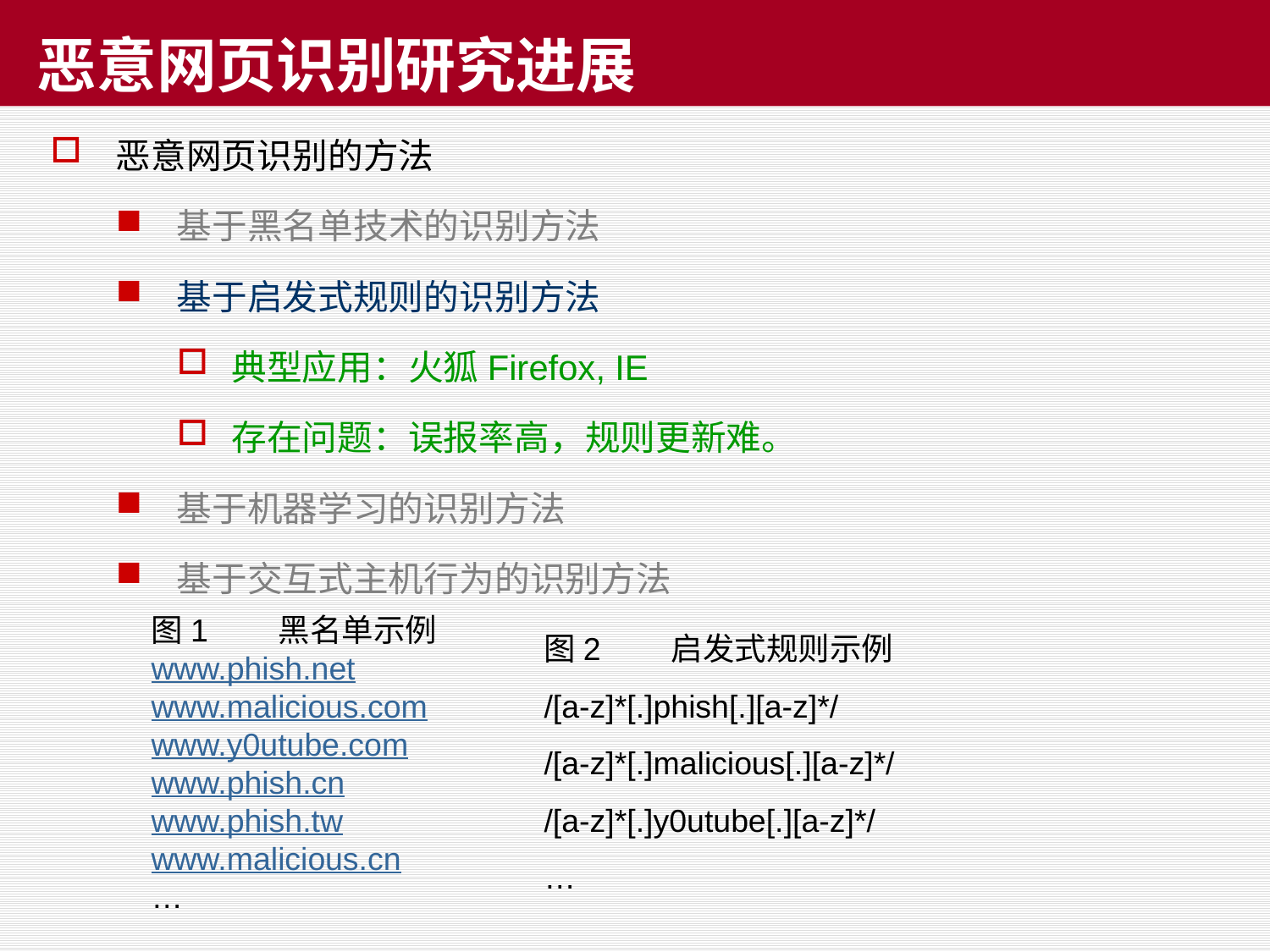

# 恶意网页识别研究进展

恶意网页识别的方法
基于黑名单技术的识别方法
基于启发式规则的识别方法
典型应用：火狐Firefox, IE
存在问题：误报率高，规则更新难。
基于机器学习的识别方法
基于交互式主机行为的识别方法
图1	黑名单示例
www.phish.net
www.malicious.com
www.y0utube.com
www.phish.cn
www.phish.tw
www.malicious.cn
…
图2	启发式规则示例
/[a-z]*[.]phish[.][a-z]*/
/[a-z]*[.]malicious[.][a-z]*/
/[a-z]*[.]y0utube[.][a-z]*/
…
43